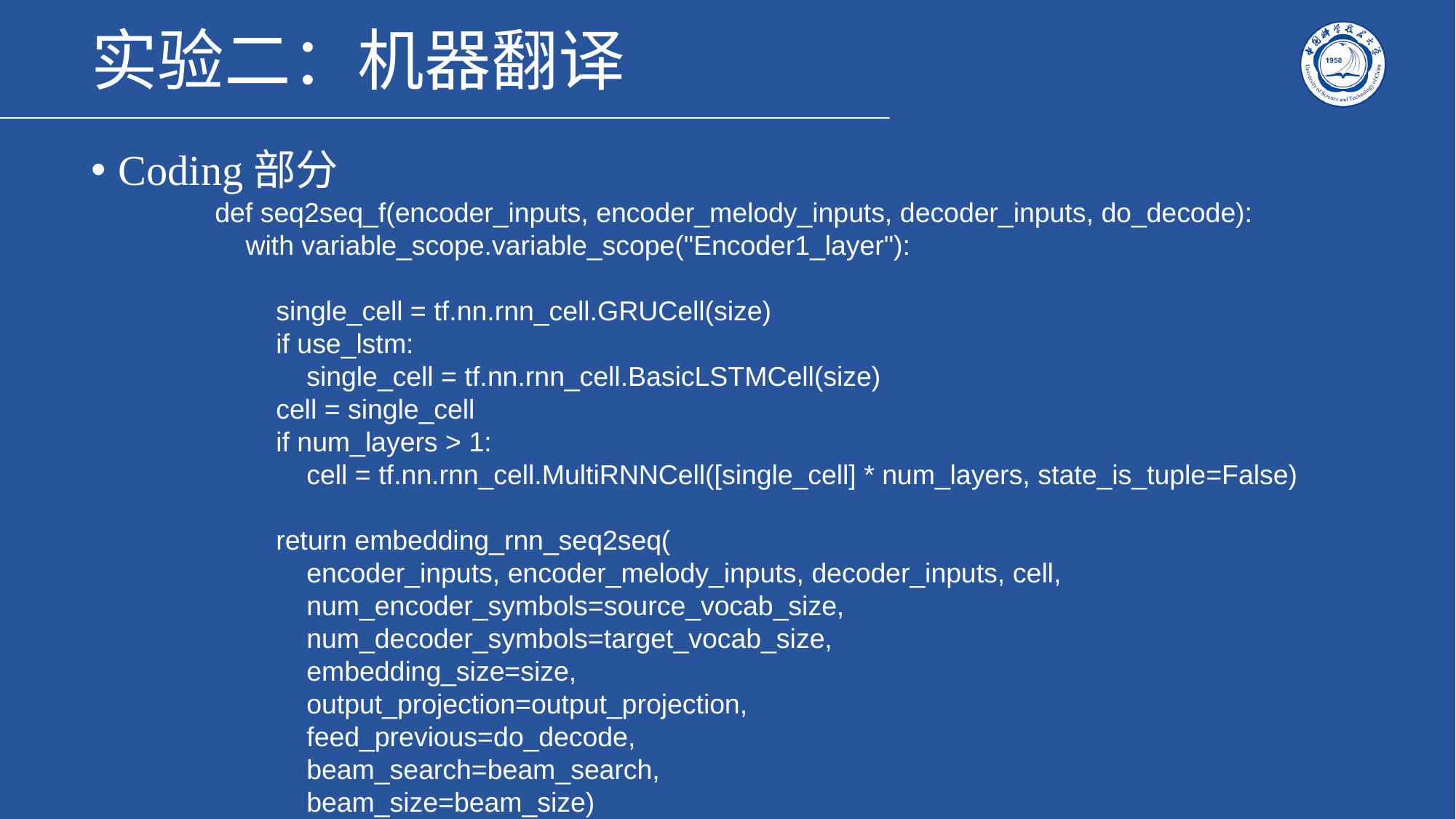

# 实验二：机器翻译
91
Coding部分
      def seq2seq_f(encoder_inputs, encoder_melody_inputs, decoder_inputs, do_decode):
          with variable_scope.variable_scope("Encoder1_layer"):

              single_cell = tf.nn.rnn_cell.GRUCell(size)
              if use_lstm:
                  single_cell = tf.nn.rnn_cell.BasicLSTMCell(size)
              cell = single_cell
              if num_layers > 1:
                  cell = tf.nn.rnn_cell.MultiRNNCell([single_cell] * num_layers, state_is_tuple=False)

              return embedding_rnn_seq2seq(
                  encoder_inputs, encoder_melody_inputs, decoder_inputs, cell,
                  num_encoder_symbols=source_vocab_size,
                  num_decoder_symbols=target_vocab_size,
                  embedding_size=size,
                  output_projection=output_projection,
                  feed_previous=do_decode,
                  beam_search=beam_search,
                  beam_size=beam_size)